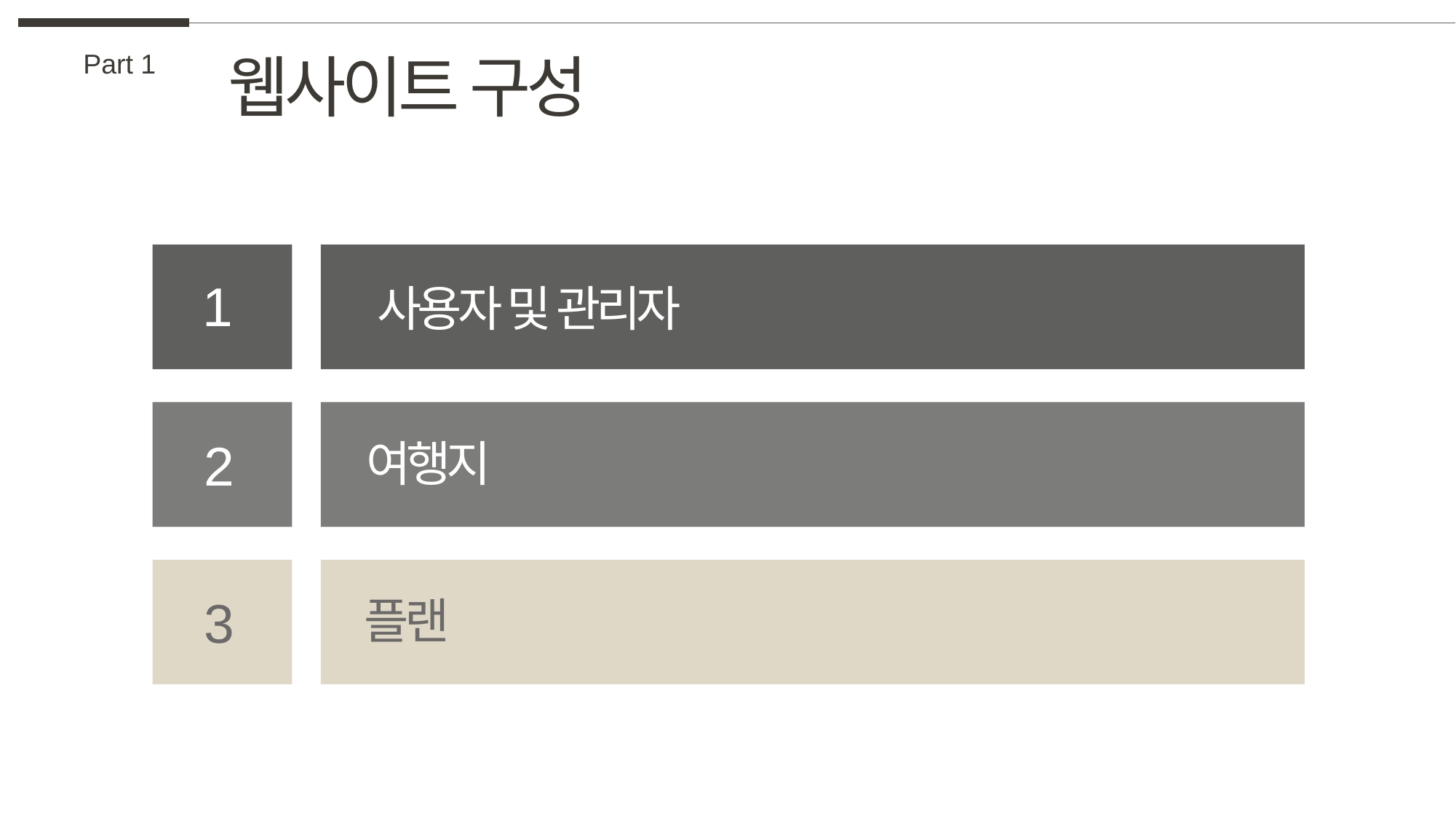

웹사이트 구성
Part 1

1
사용자 및 관리자

2
여행지

3
플랜